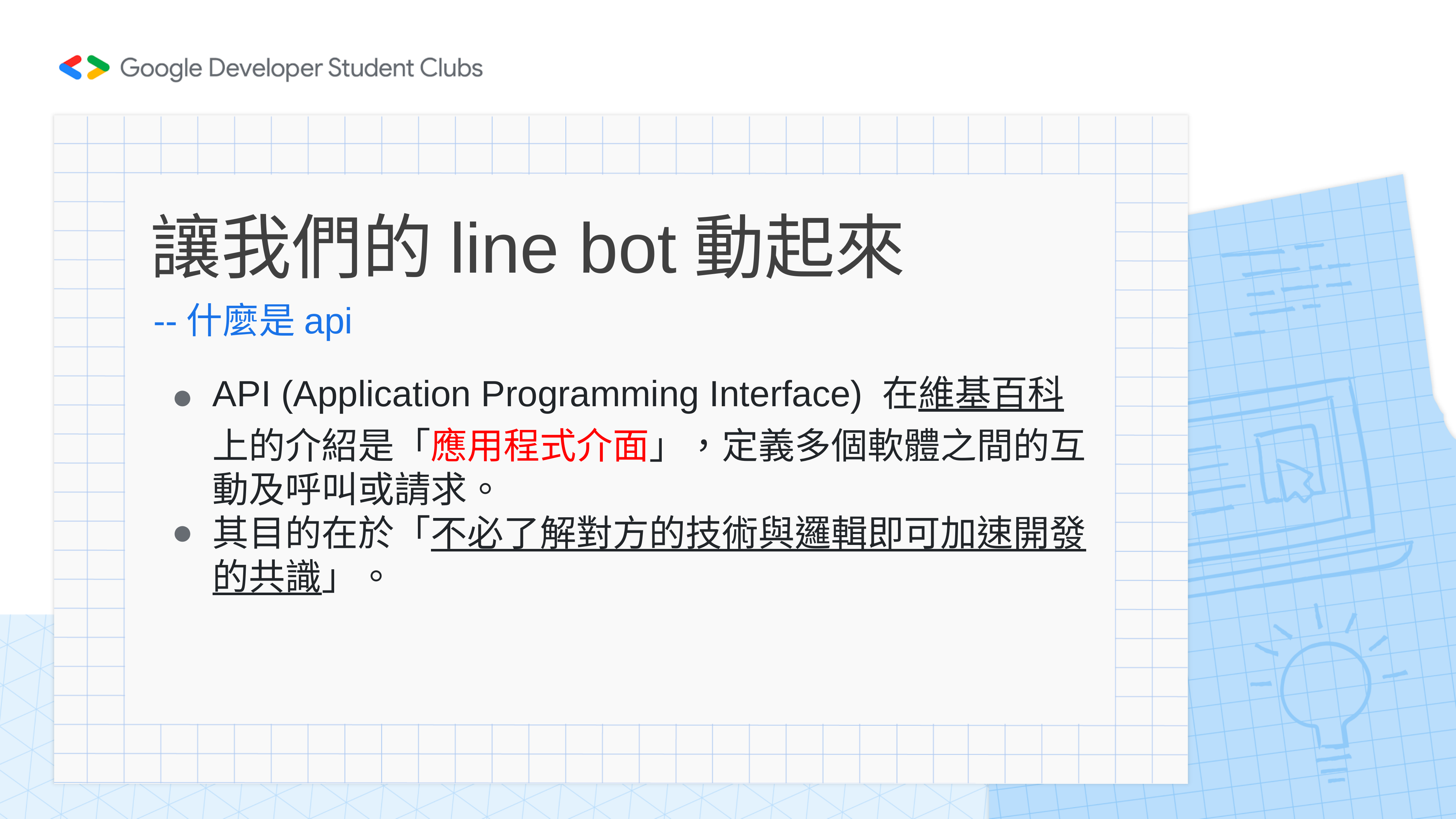

# 讓我們的line bot動起來
--什麼是api
API (Application Programming Interface) 在維基百科上的介紹是「應用程式介面」，定義多個軟體之間的互動及呼叫或請求。
其目的在於「不必了解對方的技術與邏輯即可加速開發的共識」。